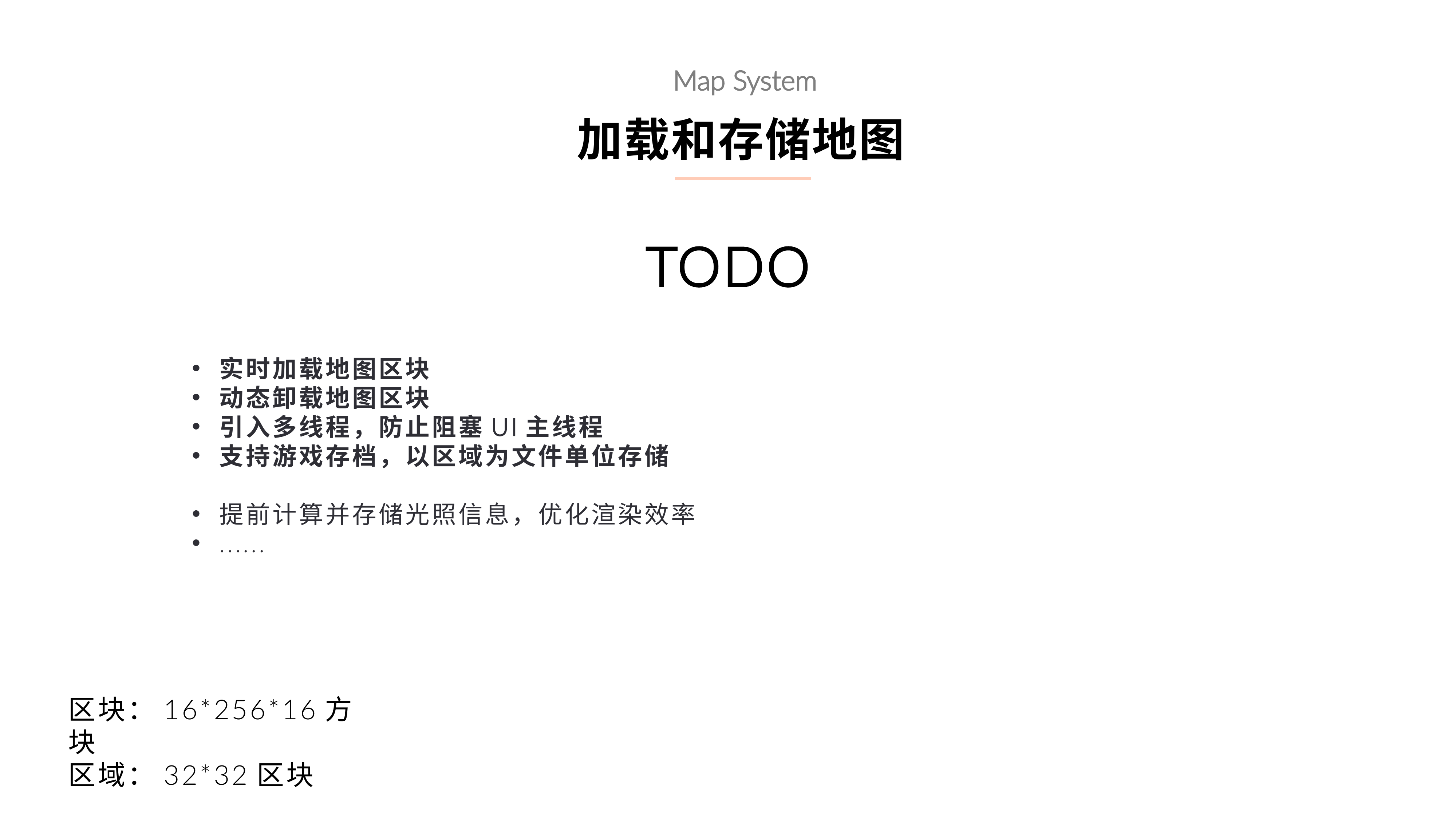

Map System
加载和存储地图
TODO
实时加载地图区块
动态卸载地图区块
引入多线程，防止阻塞UI主线程
支持游戏存档，以区域为文件单位存储

提前计算并存储光照信息，优化渲染效率
......

区块：16*256*16方块
区域：32*32区块